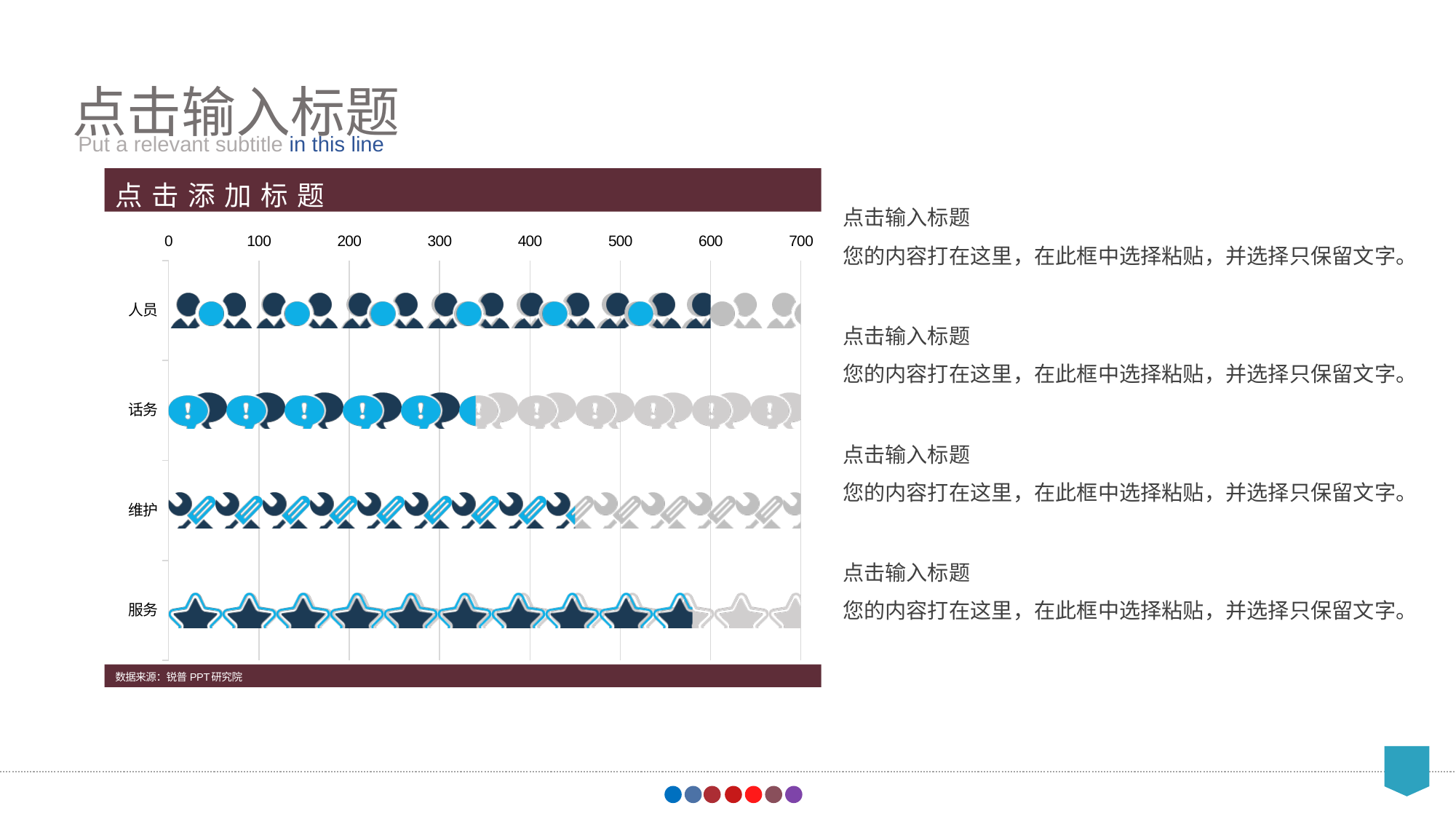

点击输入标题
Put a relevant subtitle in this line

### Chart

| Category | 系列 1 | 系列 2 |
|---|---|---|
| 人员 | 700.0 | 600.0 |
| 话务 | 700.0 | 340.0 |
| 维护 | 700.0 | 450.0 |
| 服务 | 700.0 | 580.0 |
点击输入标题
您的内容打在这里，在此框中选择粘贴，并选择只保留文字。
点击输入标题
您的内容打在这里，在此框中选择粘贴，并选择只保留文字。
点击输入标题
您的内容打在这里，在此框中选择粘贴，并选择只保留文字。
点击输入标题
您的内容打在这里，在此框中选择粘贴，并选择只保留文字。